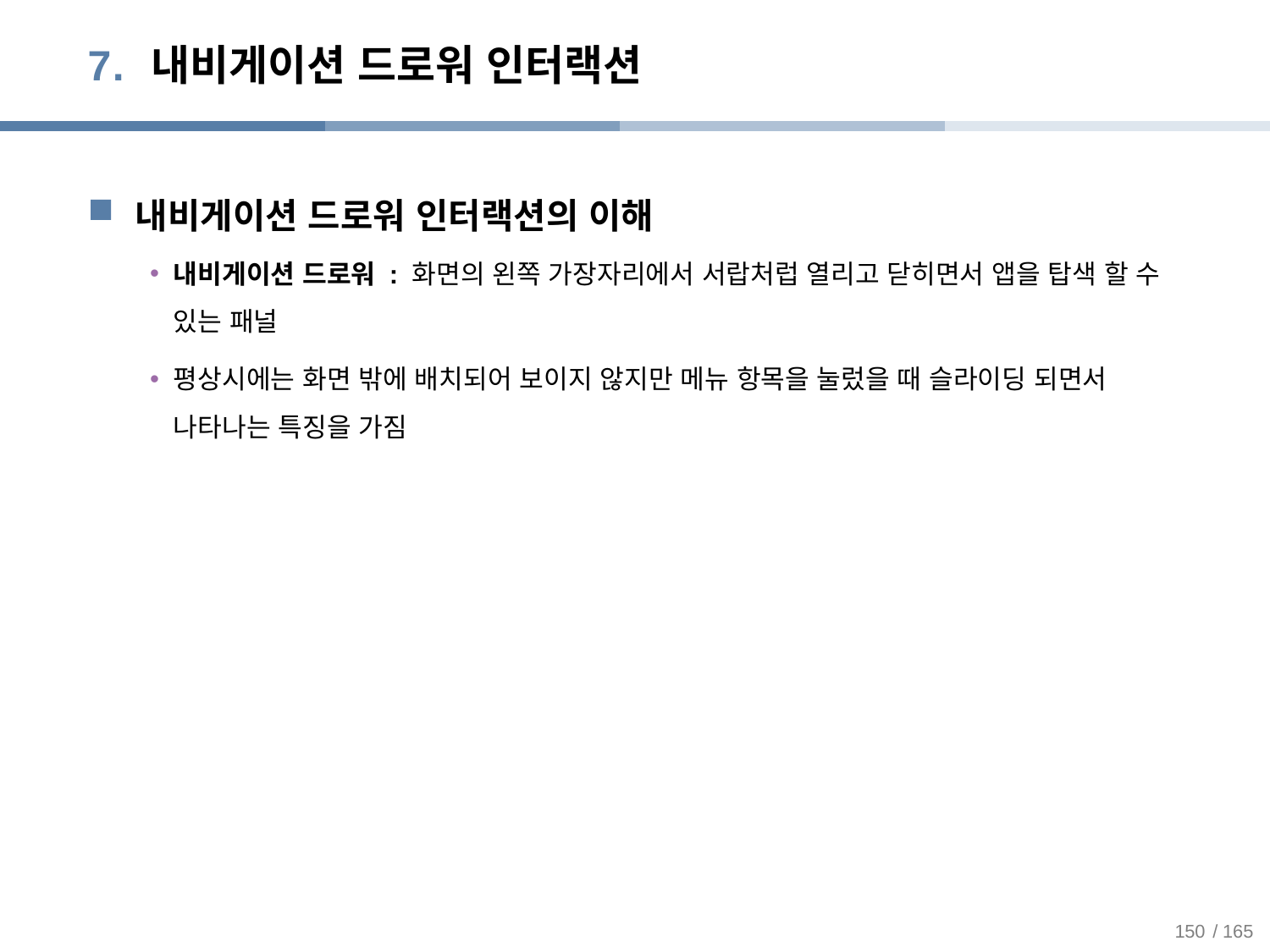

# 내비게이션 드로워 인터랙션
내비게이션 드로워 인터랙션의 이해
내비게이션 드로워 : 화면의 왼쪽 가장자리에서 서랍처럽 열리고 닫히면서 앱을 탑색 할 수 있는 패널
평상시에는 화면 밖에 배치되어 보이지 않지만 메뉴 항목을 눌렀을 때 슬라이딩 되면서 나타나는 특징을 가짐